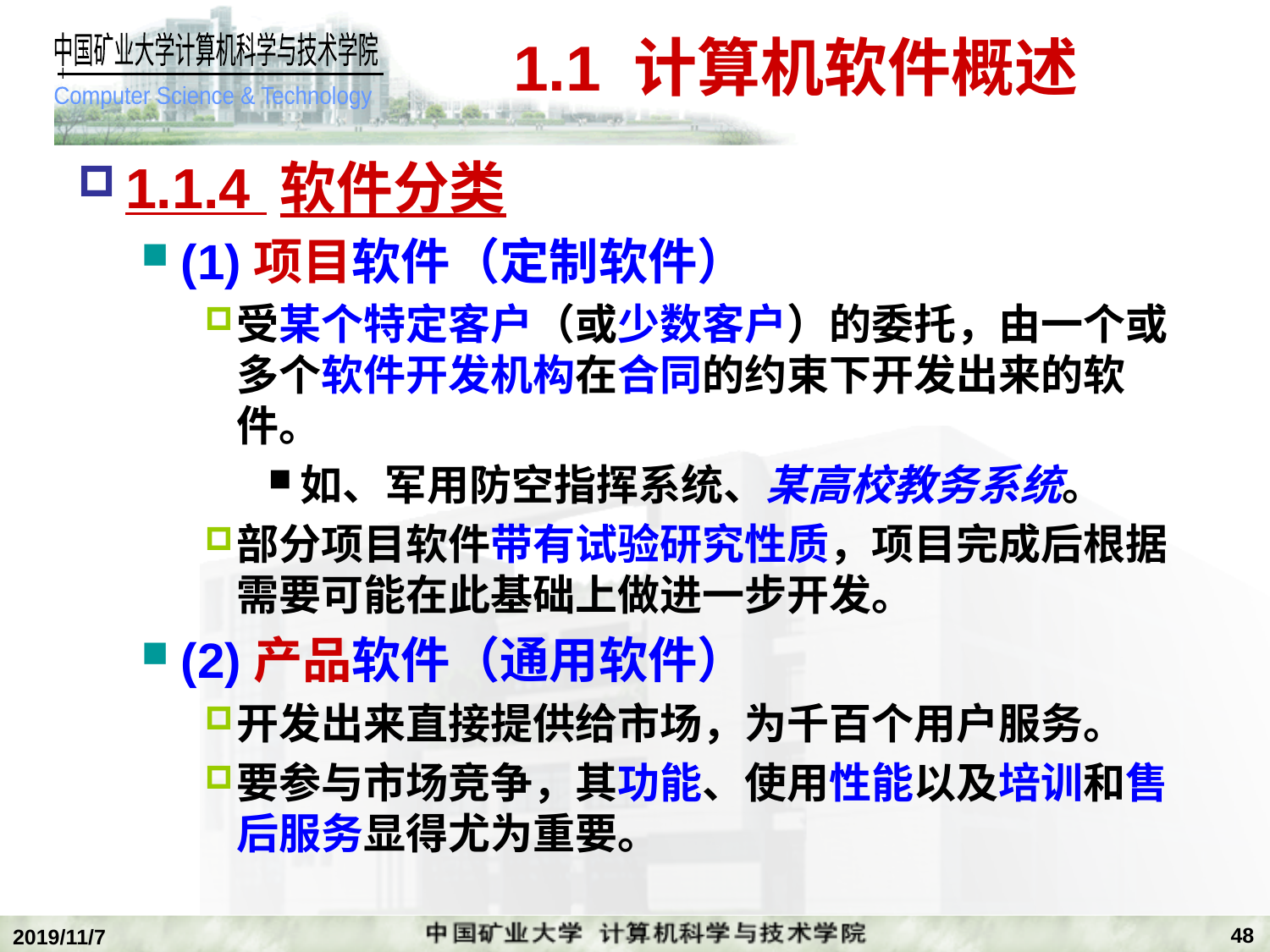

# 1.1 计算机软件概述
1.1.4 软件分类
(1)项目软件（定制软件）
受某个特定客户（或少数客户）的委托，由一个或多个软件开发机构在合同的约束下开发出来的软件。
如、军用防空指挥系统、某高校教务系统。
部分项目软件带有试验研究性质，项目完成后根据需要可能在此基础上做进一步开发。
(2)产品软件（通用软件）
开发出来直接提供给市场，为千百个用户服务。
要参与市场竞争，其功能、使用性能以及培训和售后服务显得尤为重要。
48
2019/11/7